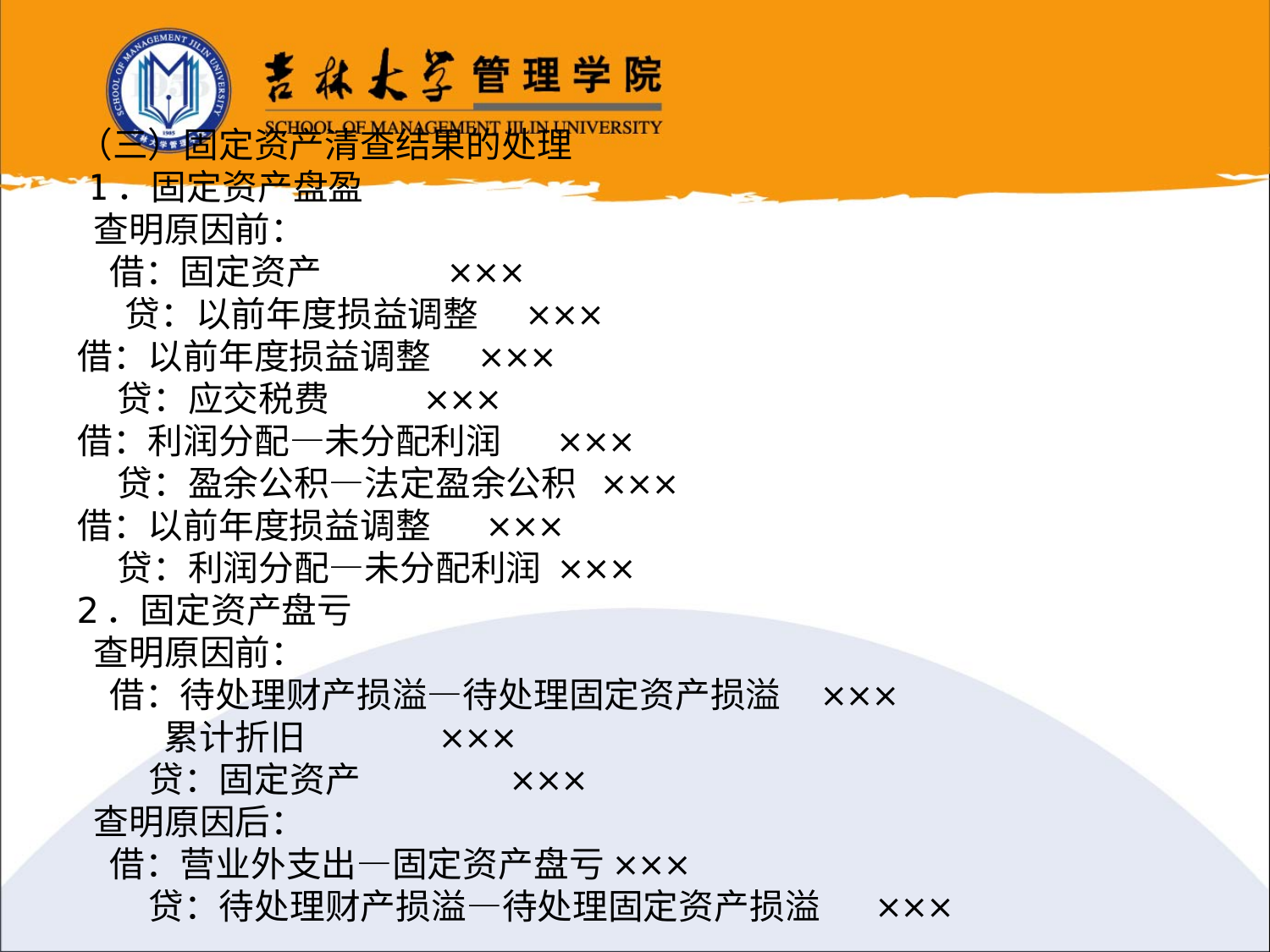

（三）固定资产清查结果的处理
 1．固定资产盘盈
 查明原因前：
   借：固定资产               ×××
     贷：以前年度损益调整     ×××
借：以前年度损益调整     ×××
    贷：应交税费           ×××
借：利润分配—未分配利润      ×××
    贷：盈余公积—法定盈余公积  ×××
借：以前年度损益调整      ×××
    贷：利润分配—未分配利润 ×××
2．固定资产盘亏
 查明原因前：
   借：待处理财产损溢—待处理固定资产损溢    ×××
          累计折旧                ×××
        贷：固定资产                  ×××
 查明原因后：
   借：营业外支出—固定资产盘亏×××
        贷：待处理财产损溢—待处理固定资产损溢      ×××

163